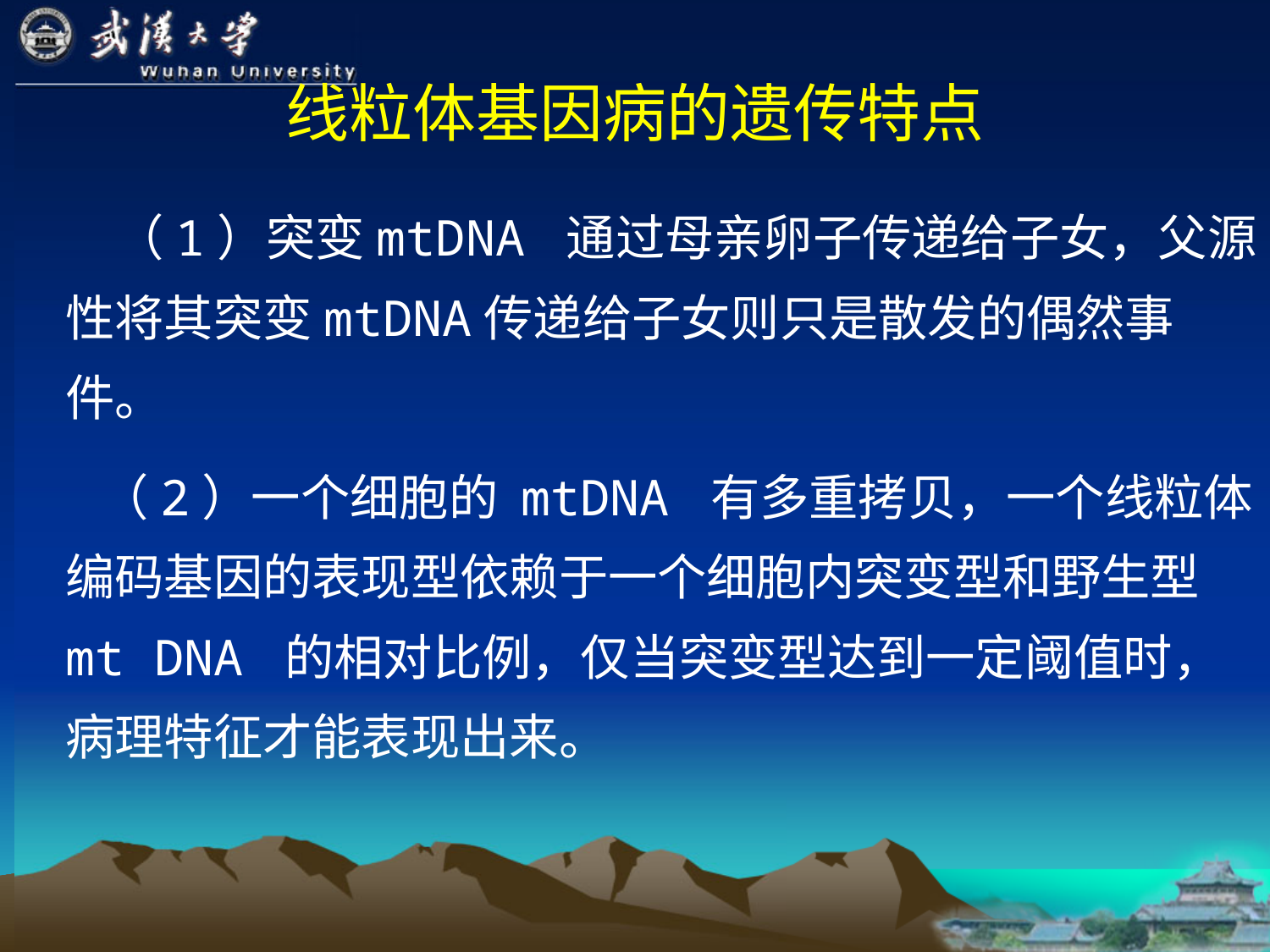

# 线粒体基因病的遗传特点
     （1）突变mtDNA 通过母亲卵子传递给子女，父源性将其突变mtDNA传递给子女则只是散发的偶然事件。
  （2）一个细胞的 mtDNA 有多重拷贝，一个线粒体编码基因的表现型依赖于一个细胞内突变型和野生型 mt DNA 的相对比例，仅当突变型达到一定阈值时，病理特征才能表现出来。